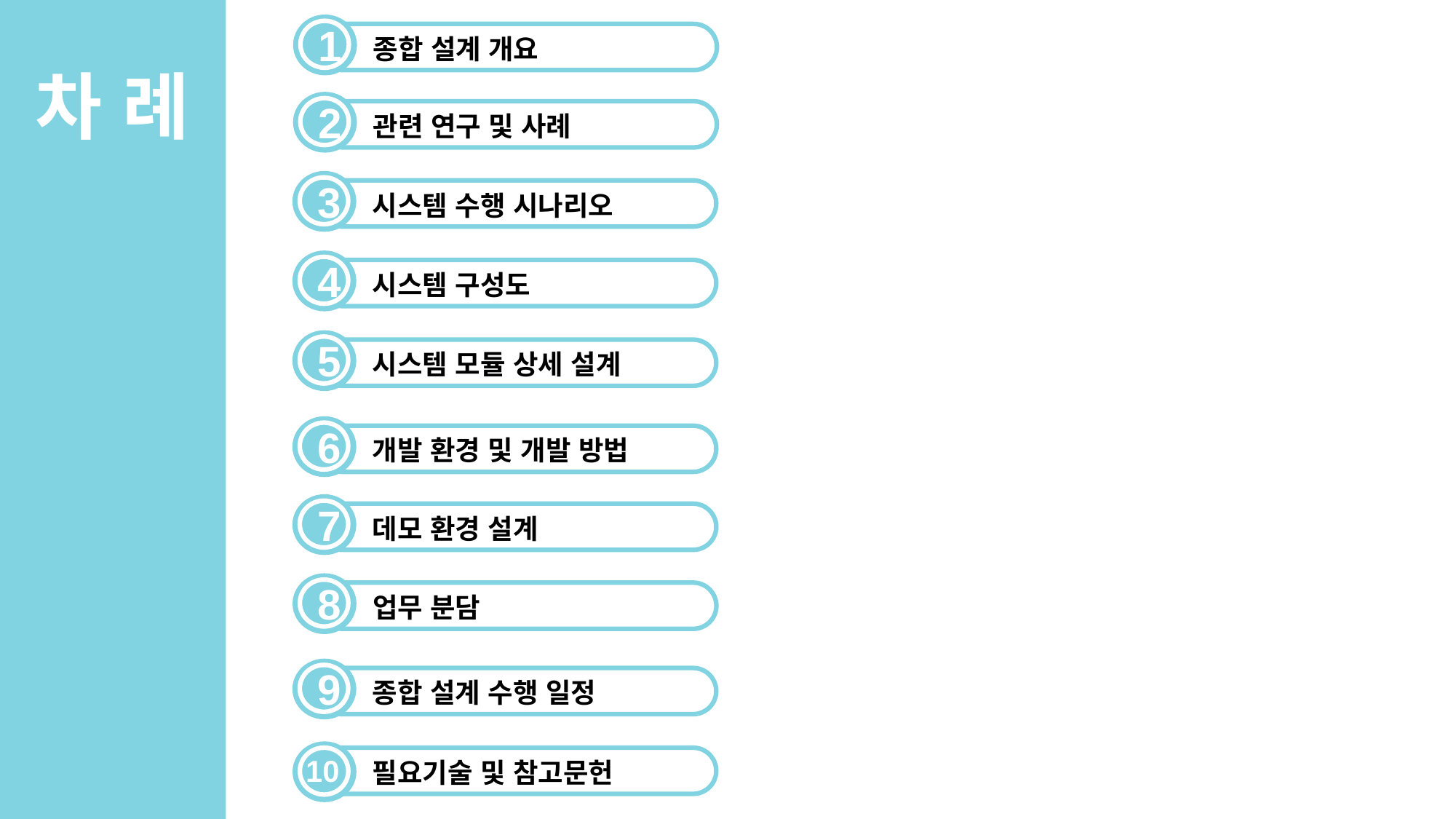

1

종합 설계 개요
차 례

2

관련 연구 및 사례

3

시스템 수행 시나리오

4

시스템 구성도

5

시스템 모듈 상세 설계

6

개발 환경 및 개발 방법

7

데모 환경 설계

8

업무 분담

9

종합 설계 수행 일정

10

필요기술 및 참고문헌